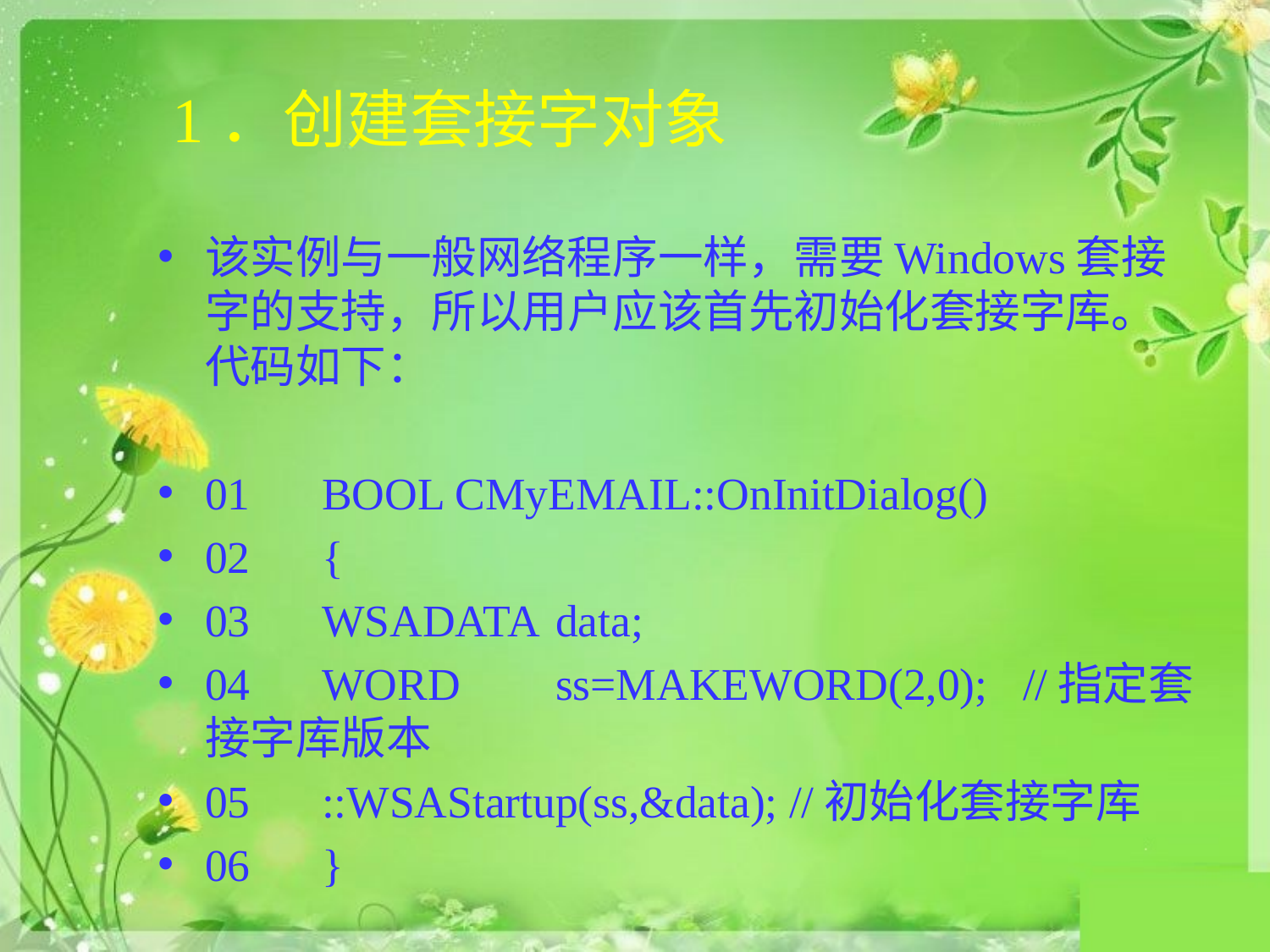

# 1．创建套接字对象
该实例与一般网络程序一样，需要Windows套接字的支持，所以用户应该首先初始化套接字库。代码如下：

01	BOOL CMyEMAIL::OnInitDialog()
02	{
03		WSADATA	data;
04		WORD	ss=MAKEWORD(2,0);			//指定套接字库版本
05		::WSAStartup(ss,&data);				//初始化套接字库
06	}